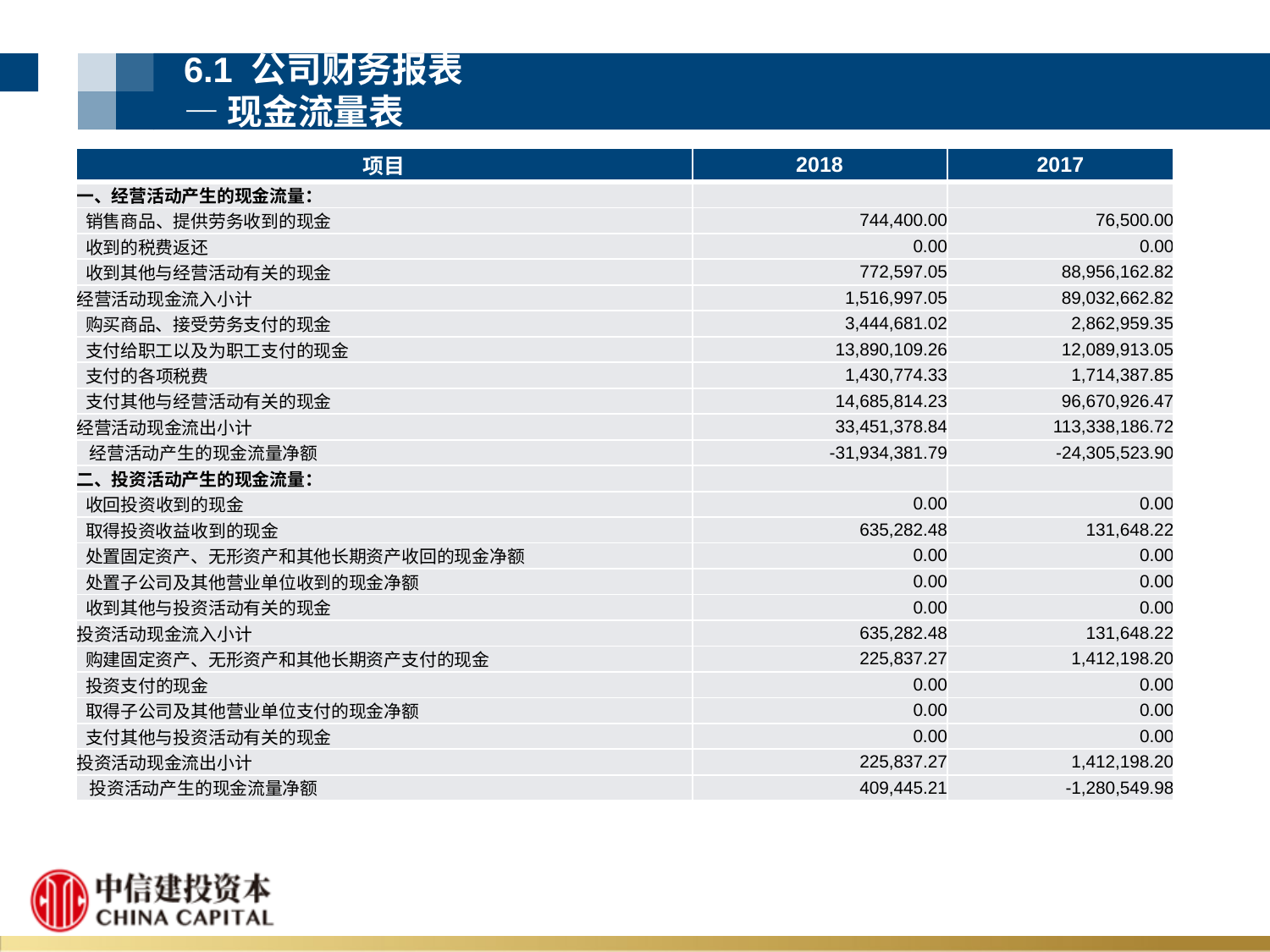

6.1 公司财务报表
—现金流量表
| 项目 | 2018 | 2017 |
| --- | --- | --- |
| 一、经营活动产生的现金流量： |  |  |
| 销售商品、提供劳务收到的现金 | 744,400.00 | 76,500.00 |
| 收到的税费返还 | 0.00 | 0.00 |
| 收到其他与经营活动有关的现金 | 772,597.05 | 88,956,162.82 |
| 经营活动现金流入小计 | 1,516,997.05 | 89,032,662.82 |
| 购买商品、接受劳务支付的现金 | 3,444,681.02 | 2,862,959.35 |
| 支付给职工以及为职工支付的现金 | 13,890,109.26 | 12,089,913.05 |
| 支付的各项税费 | 1,430,774.33 | 1,714,387.85 |
| 支付其他与经营活动有关的现金 | 14,685,814.23 | 96,670,926.47 |
| 经营活动现金流出小计 | 33,451,378.84 | 113,338,186.72 |
| 经营活动产生的现金流量净额 | -31,934,381.79 | -24,305,523.90 |
| 二、投资活动产生的现金流量： |  |  |
| 收回投资收到的现金 | 0.00 | 0.00 |
| 取得投资收益收到的现金 | 635,282.48 | 131,648.22 |
| 处置固定资产、无形资产和其他长期资产收回的现金净额 | 0.00 | 0.00 |
| 处置子公司及其他营业单位收到的现金净额 | 0.00 | 0.00 |
| 收到其他与投资活动有关的现金 | 0.00 | 0.00 |
| 投资活动现金流入小计 | 635,282.48 | 131,648.22 |
| 购建固定资产、无形资产和其他长期资产支付的现金 | 225,837.27 | 1,412,198.20 |
| 投资支付的现金 | 0.00 | 0.00 |
| 取得子公司及其他营业单位支付的现金净额 | 0.00 | 0.00 |
| 支付其他与投资活动有关的现金 | 0.00 | 0.00 |
| 投资活动现金流出小计 | 225,837.27 | 1,412,198.20 |
| 投资活动产生的现金流量净额 | 409,445.21 | -1,280,549.98 |